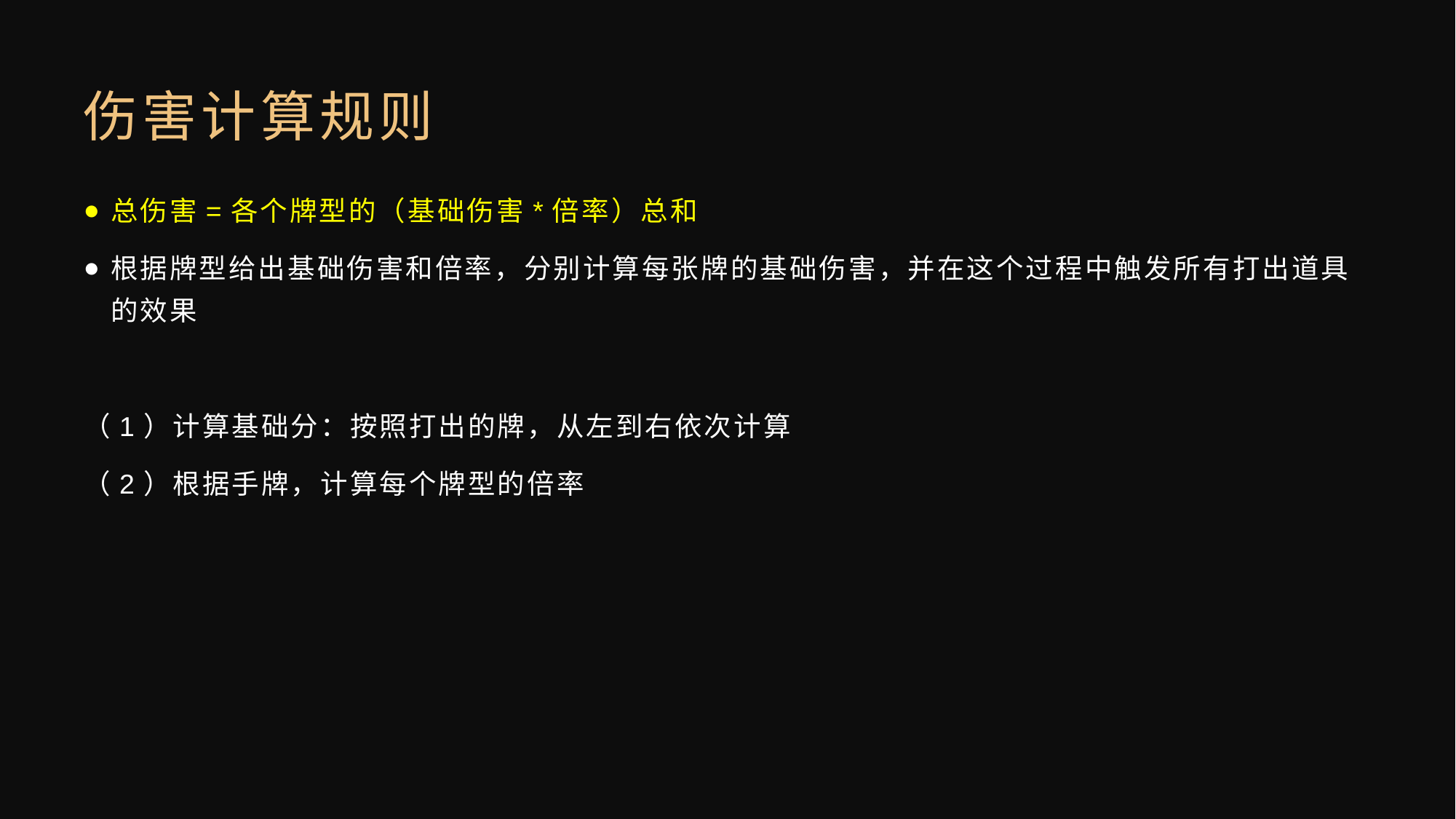

# 伤害计算规则
总伤害=各个牌型的（基础伤害*倍率）总和
根据牌型给出基础伤害和倍率，分别计算每张牌的基础伤害，并在这个过程中触发所有打出道具的效果

（1）计算基础分：按照打出的牌，从左到右依次计算
（2）根据手牌，计算每个牌型的倍率